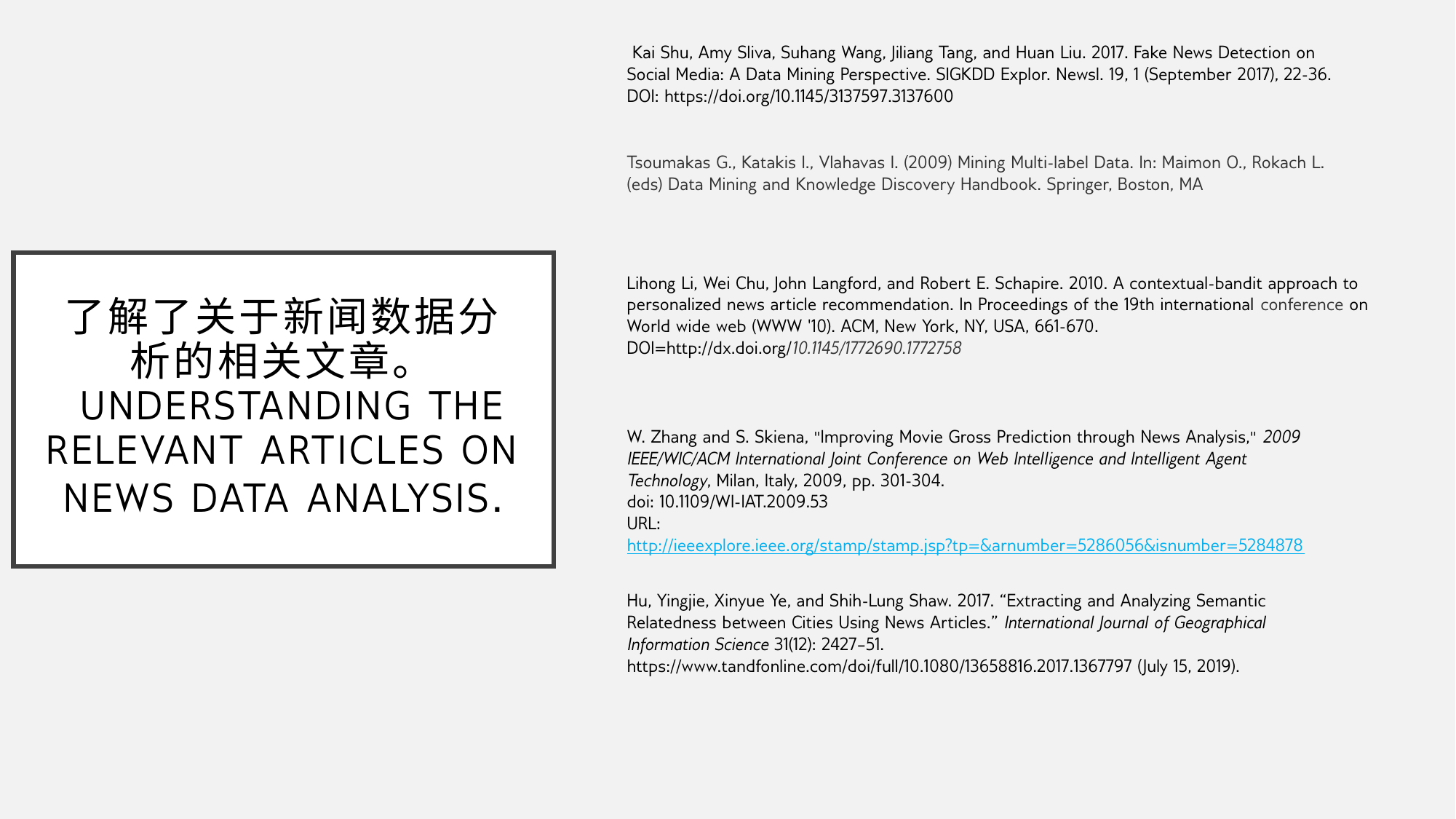

Kai Shu, Amy Sliva, Suhang Wang, Jiliang Tang, and Huan Liu. 2017. Fake News Detection on Social Media: A Data Mining Perspective. SIGKDD Explor. Newsl. 19, 1 (September 2017), 22-36. DOI: https://doi.org/10.1145/3137597.3137600
Tsoumakas G., Katakis I., Vlahavas I. (2009) Mining Multi-label Data. In: Maimon O., Rokach L. (eds) Data Mining and Knowledge Discovery Handbook. Springer, Boston, MA
Lihong Li, Wei Chu, John Langford, and Robert E. Schapire. 2010. A contextual-bandit approach to personalized news article recommendation. In Proceedings of the 19th international conference on World wide web (WWW '10). ACM, New York, NY, USA, 661-670. DOI=http://dx.doi.org/10.1145/1772690.1772758
# 了解了关于新闻数据分析的相关文章。 Understanding the relevant articles on news data analysis.
W. Zhang and S. Skiena, "Improving Movie Gross Prediction through News Analysis," 2009 IEEE/WIC/ACM International Joint Conference on Web Intelligence and Intelligent Agent Technology, Milan, Italy, 2009, pp. 301-304.
doi: 10.1109/WI-IAT.2009.53
URL: http://ieeexplore.ieee.org/stamp/stamp.jsp?tp=&arnumber=5286056&isnumber=5284878
Hu, Yingjie, Xinyue Ye, and Shih-Lung Shaw. 2017. “Extracting and Analyzing Semantic Relatedness between Cities Using News Articles.” International Journal of Geographical Information Science 31(12): 2427–51. https://www.tandfonline.com/doi/full/10.1080/13658816.2017.1367797 (July 15, 2019).